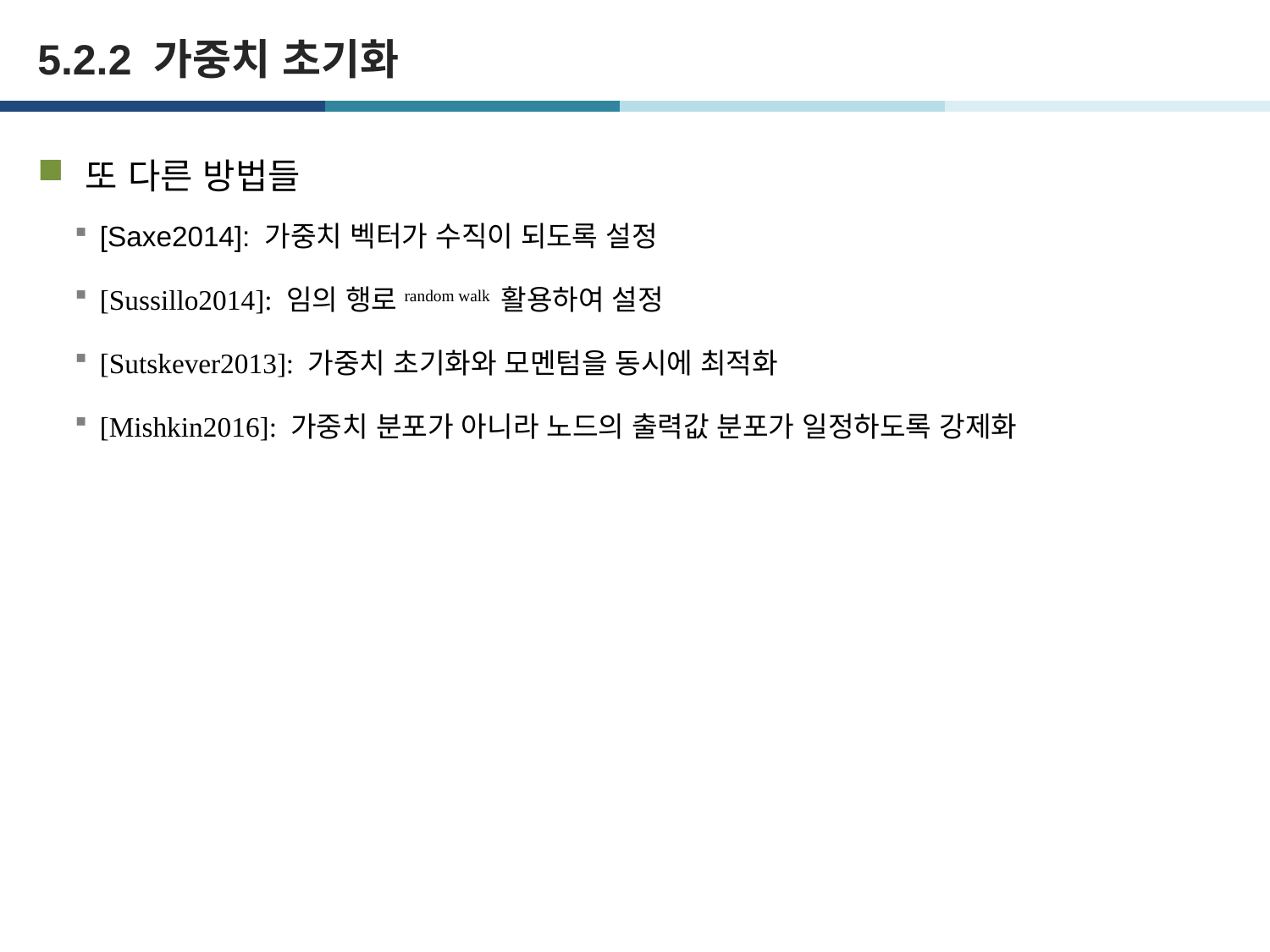

# 5.2.2 가중치 초기화
또 다른 방법들
[Saxe2014]: 가중치 벡터가 수직이 되도록 설정
[Sussillo2014]: 임의 행로random walk 활용하여 설정
[Sutskever2013]: 가중치 초기화와 모멘텀을 동시에 최적화
[Mishkin2016]: 가중치 분포가 아니라 노드의 출력값 분포가 일정하도록 강제화